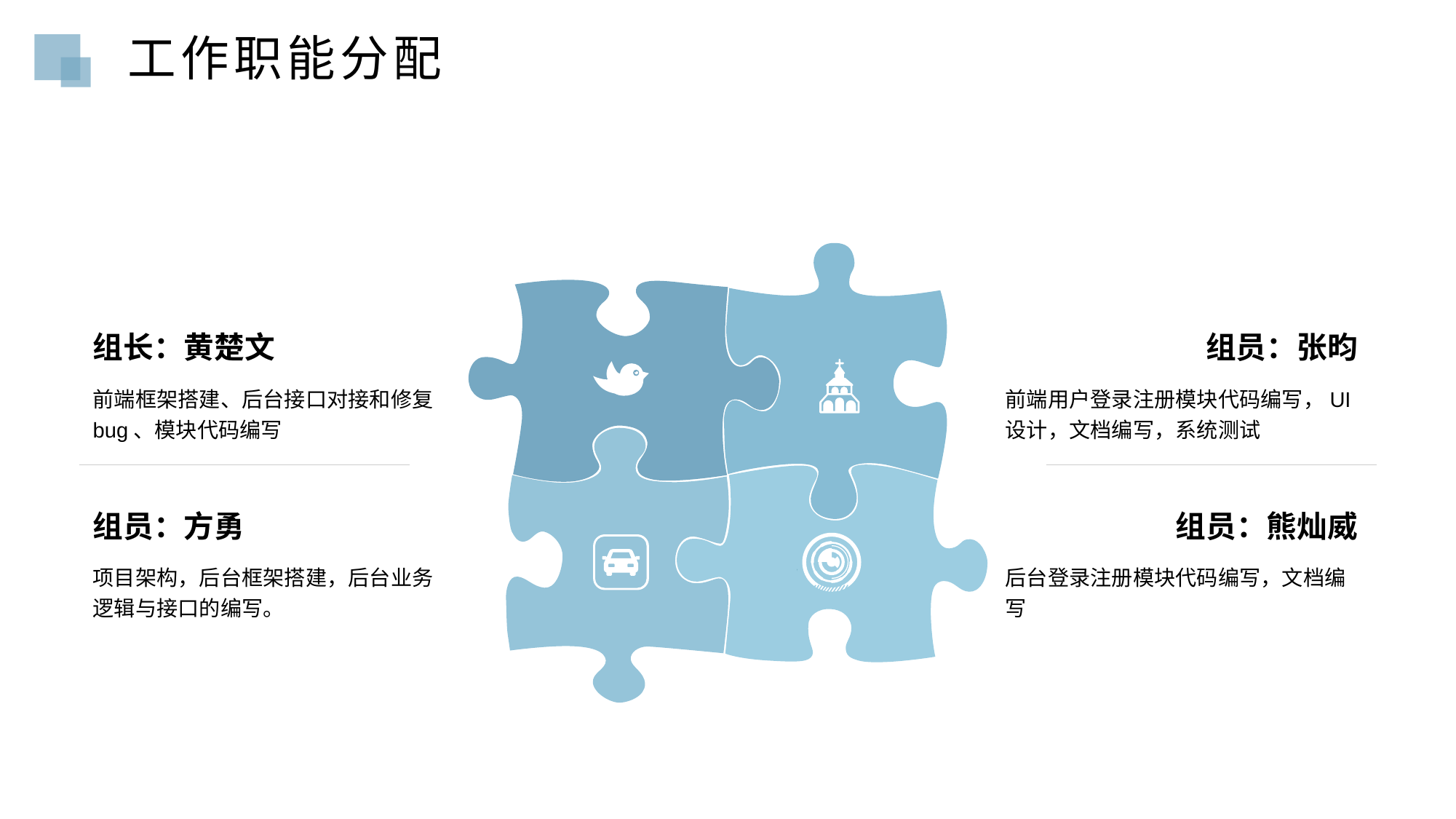

工作职能分配

组长：黄楚文
前端框架搭建、后台接口对接和修复bug、模块代码编写
组员：方勇
项目架构，后台框架搭建，后台业务逻辑与接口的编写。
组员：张昀
前端用户登录注册模块代码编写，UI设计，文档编写，系统测试
组员：熊灿威
后台登录注册模块代码编写，文档编写